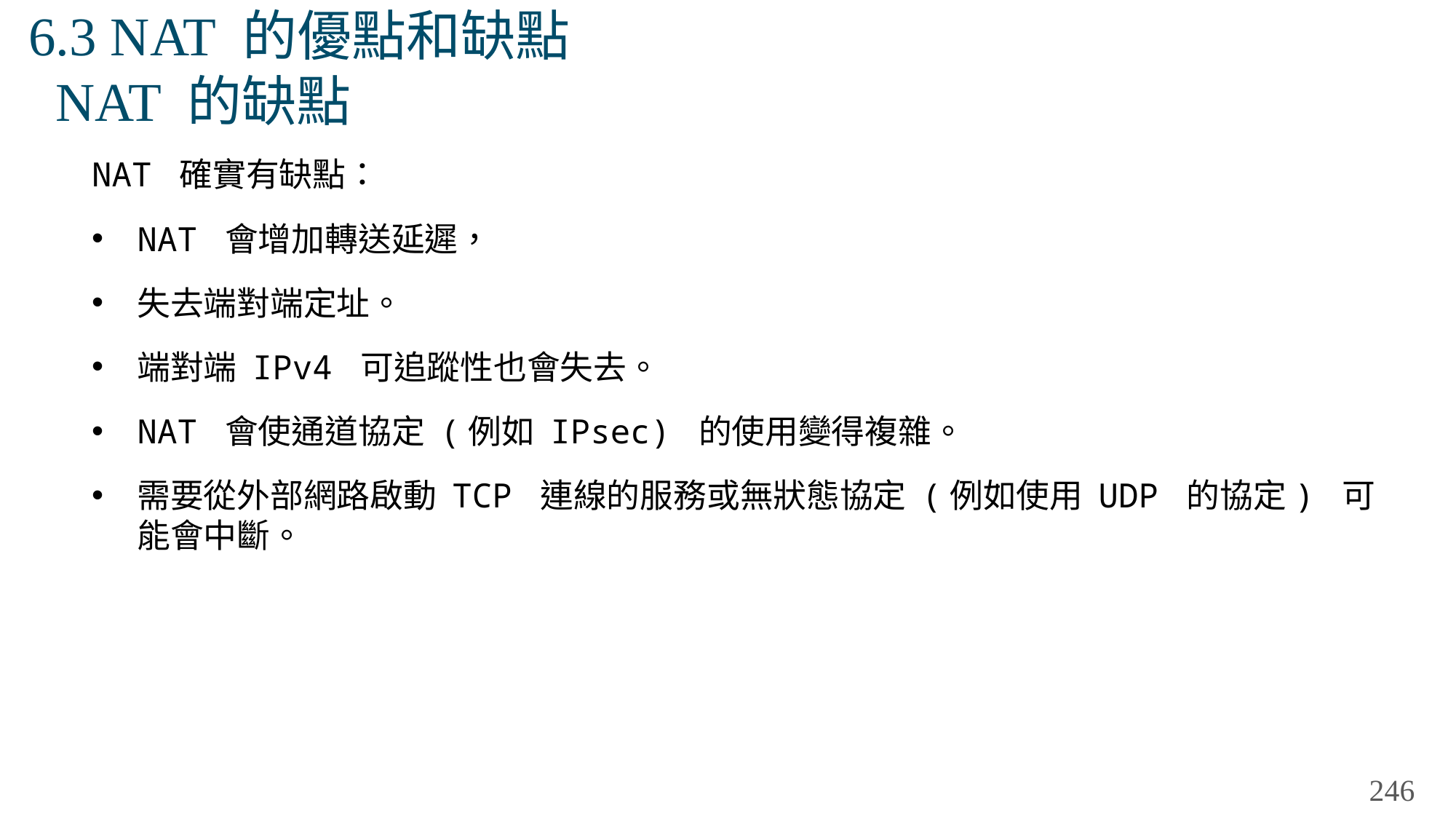

# 6.3 NAT 的優點和缺點 NAT 的缺點
NAT 確實有缺點：
NAT 會增加轉送延遲，
失去端對端定址。
端對端 IPv4 可追蹤性也會失去。
NAT 會使通道協定 (例如 IPsec) 的使用變得複雜。
需要從外部網路啟動 TCP 連線的服務或無狀態協定 (例如使用 UDP 的協定) 可能會中斷。
246